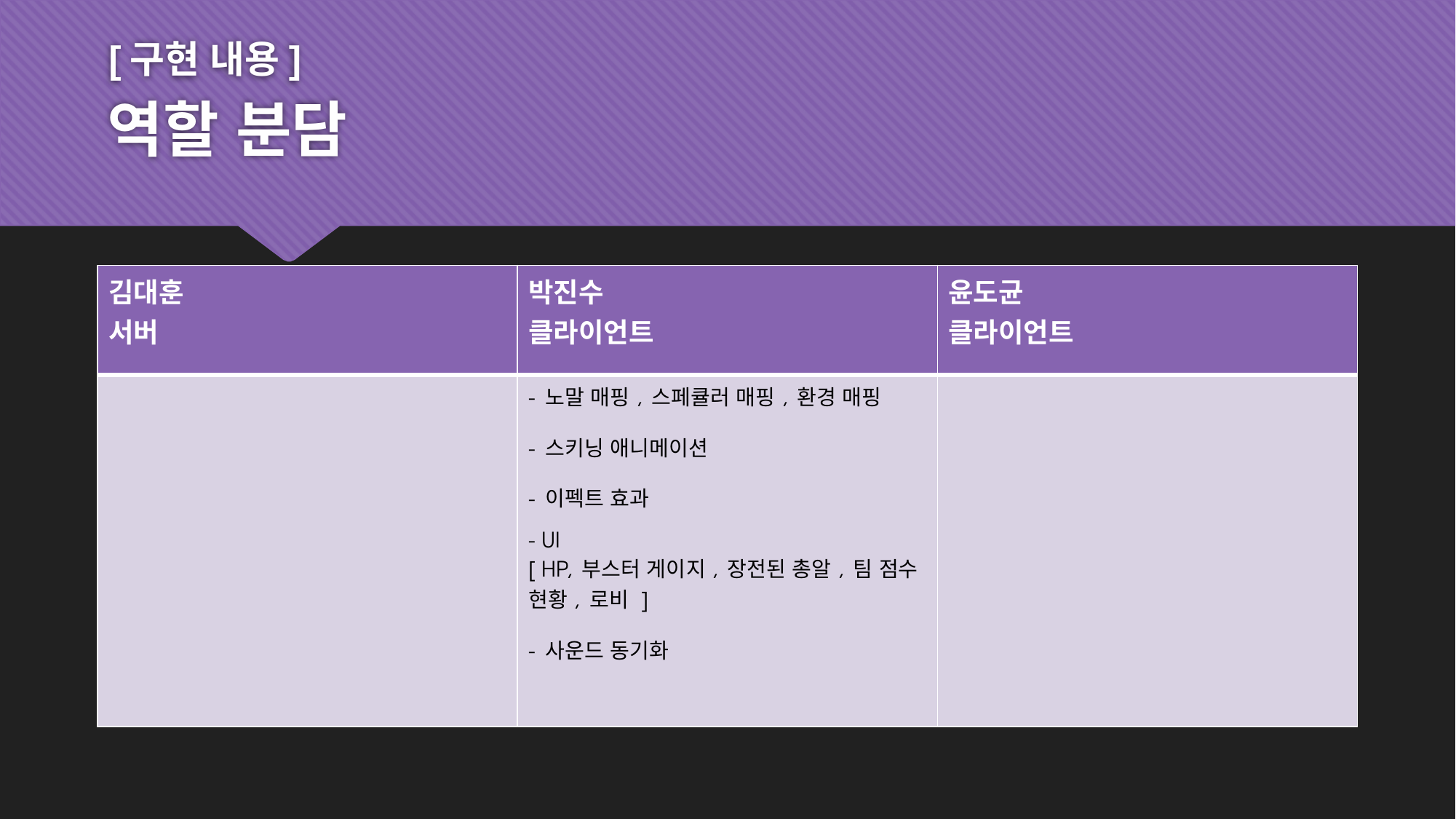

[구현 내용]
# 역할 분담
| 김대훈 서버 | 박진수 클라이언트 | 윤도균 클라이언트 |
| --- | --- | --- |
|  | - 노말 매핑, 스페큘러 매핑, 환경 매핑 - 스키닝 애니메이션 - 이펙트 효과 - UI [ HP, 부스터 게이지, 장전된 총알, 팀 점수 현황, 로비 ] - 사운드 동기화 |  |